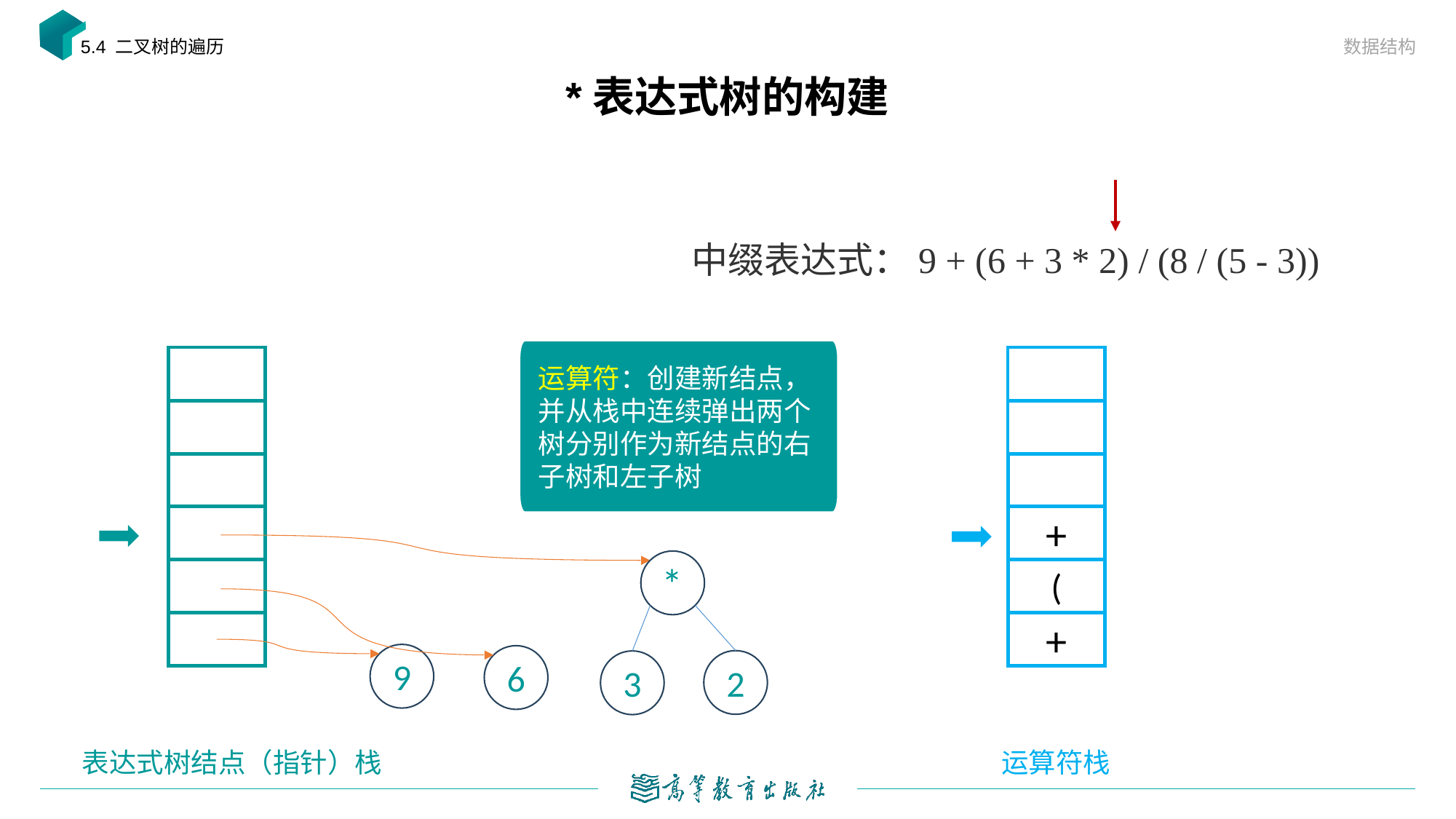

数据结构
5.4 二叉树的遍历
# *表达式树的构建
中缀表达式：9 + (6 + 3 * 2) / (8 / (5 - 3))
运算符：创建新结点，并从栈中连续弹出两个树分别作为新结点的右子树和左子树

+

*

(

+
9
6
2
3
表达式树结点（指针）栈
运算符栈